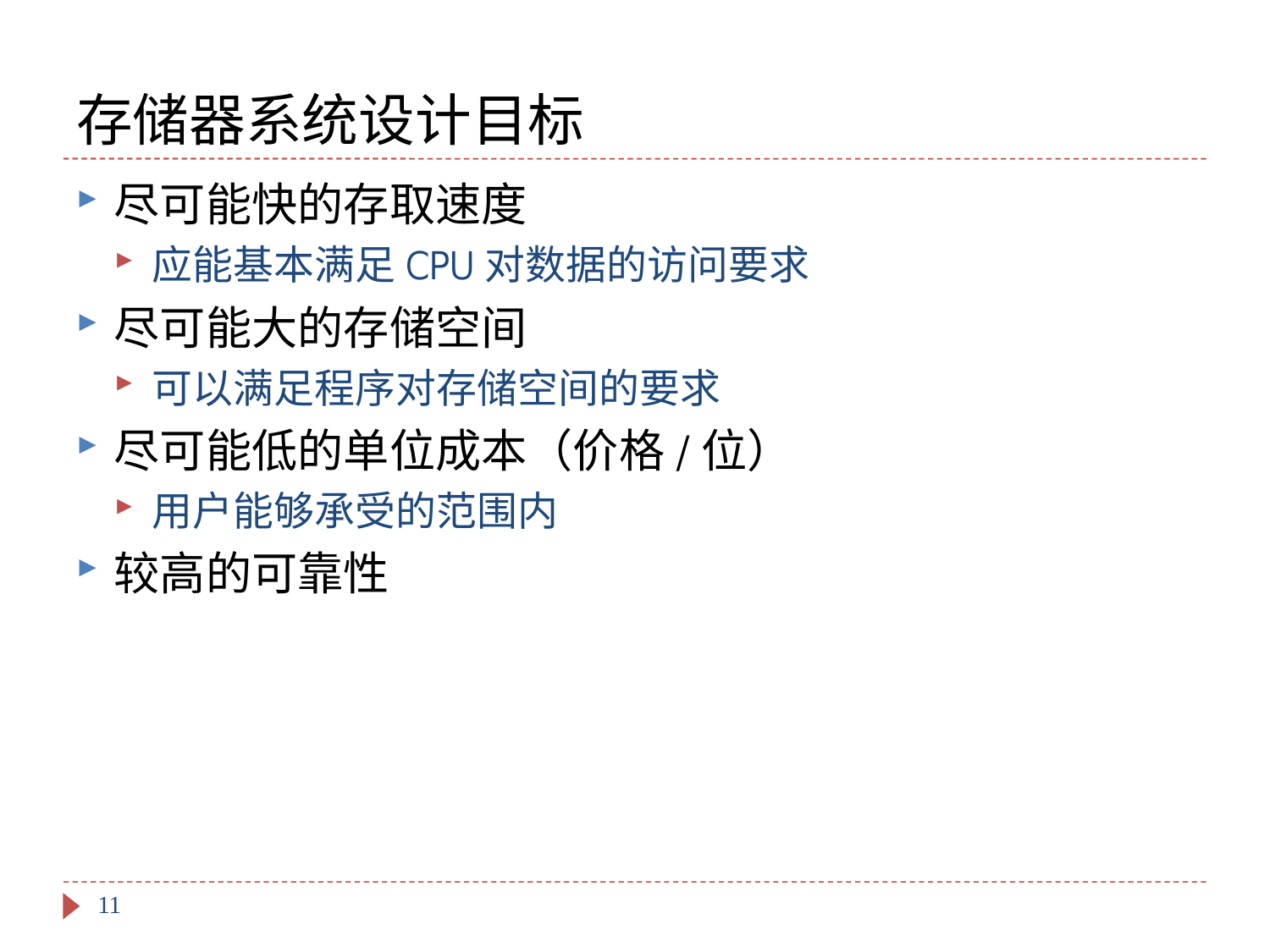

# 存储器系统设计目标
尽可能快的存取速度
应能基本满足CPU对数据的访问要求
尽可能大的存储空间
可以满足程序对存储空间的要求
尽可能低的单位成本（价格/位）
用户能够承受的范围内
较高的可靠性

11